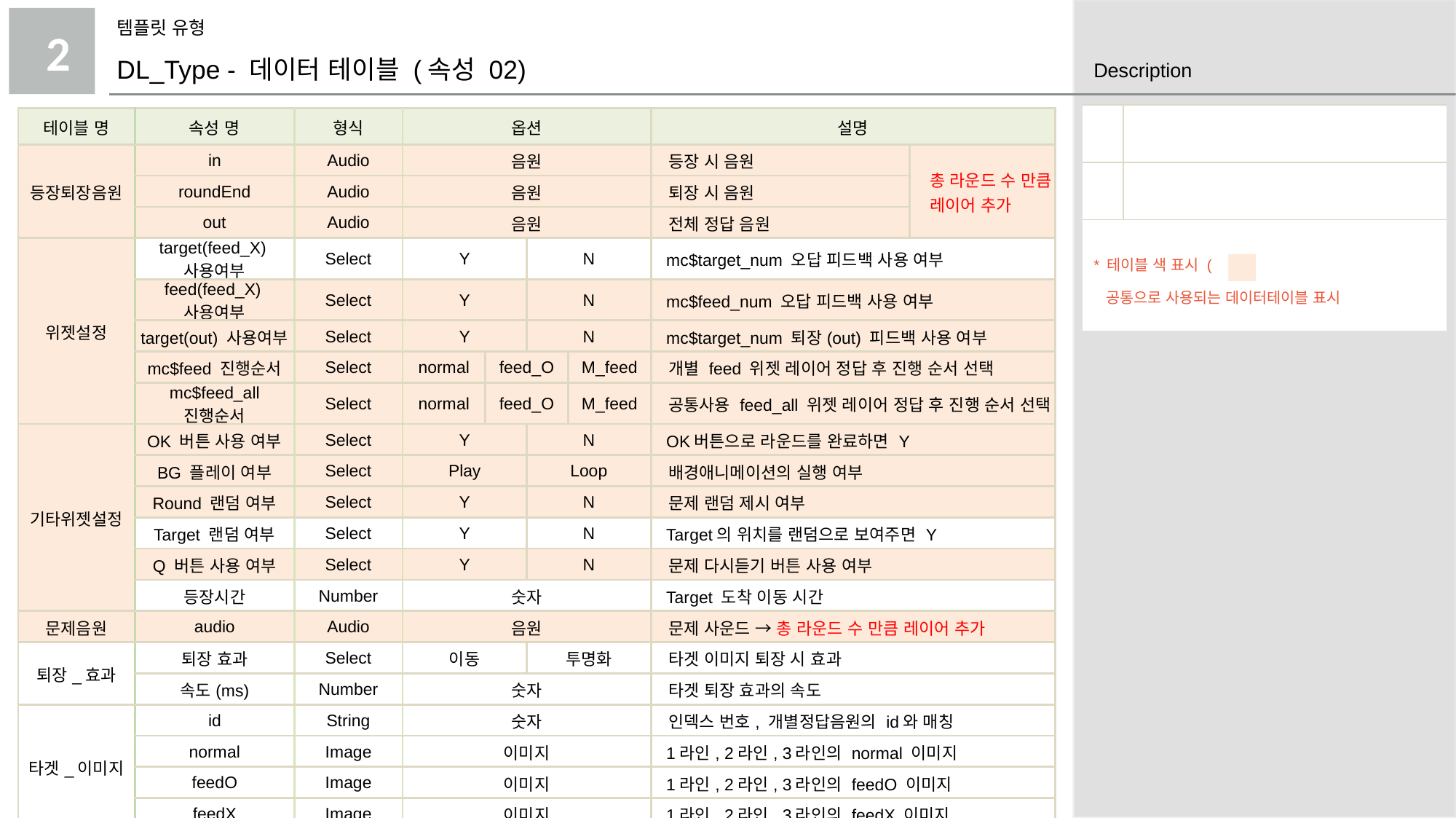

템플릿 유형
2
DL_Type - 데이터 테이블 (속성 02)
|  |  |
| --- | --- |
|  |  |
| \* 테이블 색 표시 ( ) 공통으로 사용되는 데이터테이블 표시 |  |
| 테이블 명 | 속성 명 | 형식 | 옵션 |  |  |  | 설명 |  |
| --- | --- | --- | --- | --- | --- | --- | --- | --- |
| 등장퇴장음원 | in | Audio | 음원 |  |  |  | 등장 시 음원 | 총 라운드 수 만큼 레이어 추가 |
|  | roundEnd | Audio | 음원 |  |  |  | 퇴장 시 음원 |  |
|  | out | Audio | 음원 |  |  |  | 전체 정답 음원 |  |
| 위젯설정 | target(feed\_X)사용여부 | Select | Y |  | N |  | mc$target\_num 오답 피드백 사용 여부 |  |
|  | feed(feed\_X)사용여부 | Select | Y |  | N |  | mc$feed\_num 오답 피드백 사용 여부 |  |
|  | target(out) 사용여부 | Select | Y |  | N |  | mc$target\_num 퇴장(out) 피드백 사용 여부 |  |
|  | mc$feed 진행순서 | Select | normal | feed\_O |  | M\_feed | 개별 feed 위젯 레이어 정답 후 진행 순서 선택 |  |
|  | mc$feed\_all 진행순서 | Select | normal | feed\_O |  | M\_feed | 공통사용 feed\_all 위젯 레이어 정답 후 진행 순서 선택 |  |
| 기타위젯설정 | OK 버튼 사용 여부 | Select | Y |  | N |  | OK버튼으로 라운드를 완료하면 Y |  |
|  | BG 플레이 여부 | Select | Play |  | Loop |  | 배경애니메이션의 실행 여부 |  |
|  | Round 랜덤 여부 | Select | Y |  | N |  | 문제 랜덤 제시 여부 |  |
|  | Target 랜덤 여부 | Select | Y |  | N |  | Target의 위치를 랜덤으로 보여주면 Y |  |
|  | Q 버튼 사용 여부 | Select | Y |  | N |  | 문제 다시듣기 버튼 사용 여부 |  |
|  | 등장시간 | Number | 숫자 |  |  |  | Target 도착 이동 시간 |  |
| 문제음원 | audio | Audio | 음원 |  |  |  | 문제 사운드 → 총 라운드 수 만큼 레이어 추가 |  |
| 퇴장\_효과 | 퇴장 효과 | Select | 이동 |  | 투명화 |  | 타겟 이미지 퇴장 시 효과 |  |
|  | 속도(ms) | Number | 숫자 |  |  |  | 타겟 퇴장 효과의 속도 |  |
| 타겟\_이미지 | id | String | 숫자 |  |  |  | 인덱스 번호, 개별정답음원의 id와 매칭 |  |
|  | normal | Image | 이미지 |  |  |  | 1라인, 2라인, 3라인의 normal 이미지 |  |
|  | feedO | Image | 이미지 |  |  |  | 1라인, 2라인, 3라인의 feedO 이미지 |  |
|  | feedX | Image | 이미지 |  |  |  | 1라인, 2라인, 3라인의 feedX 이미지 |  |